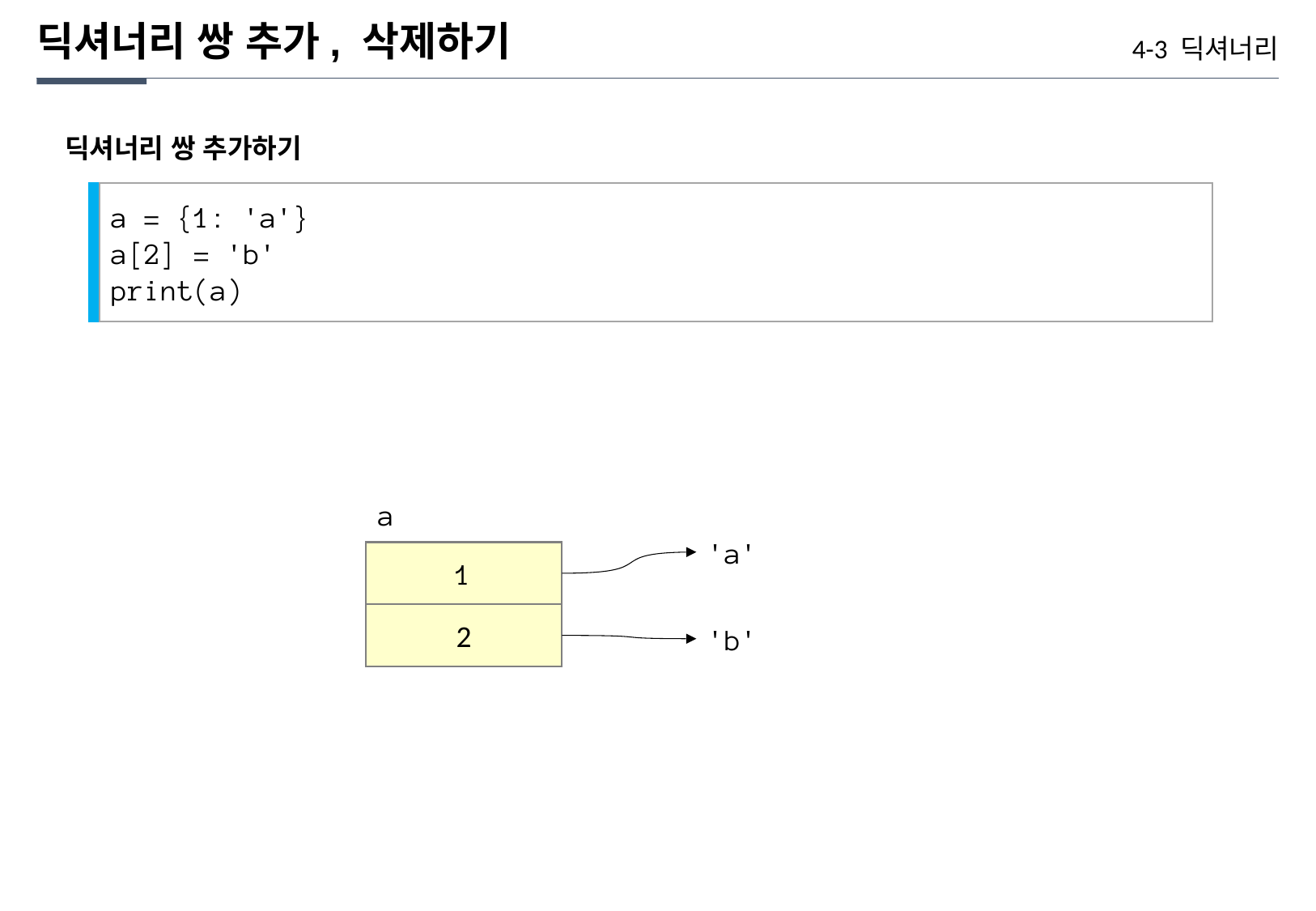

딕셔너리 쌍 추가, 삭제하기
4-3 딕셔너리
딕셔너리 쌍 추가하기

a = {1: 'a'}
a[2] = 'b'
print(a)
a
'a'
1
2
'b'